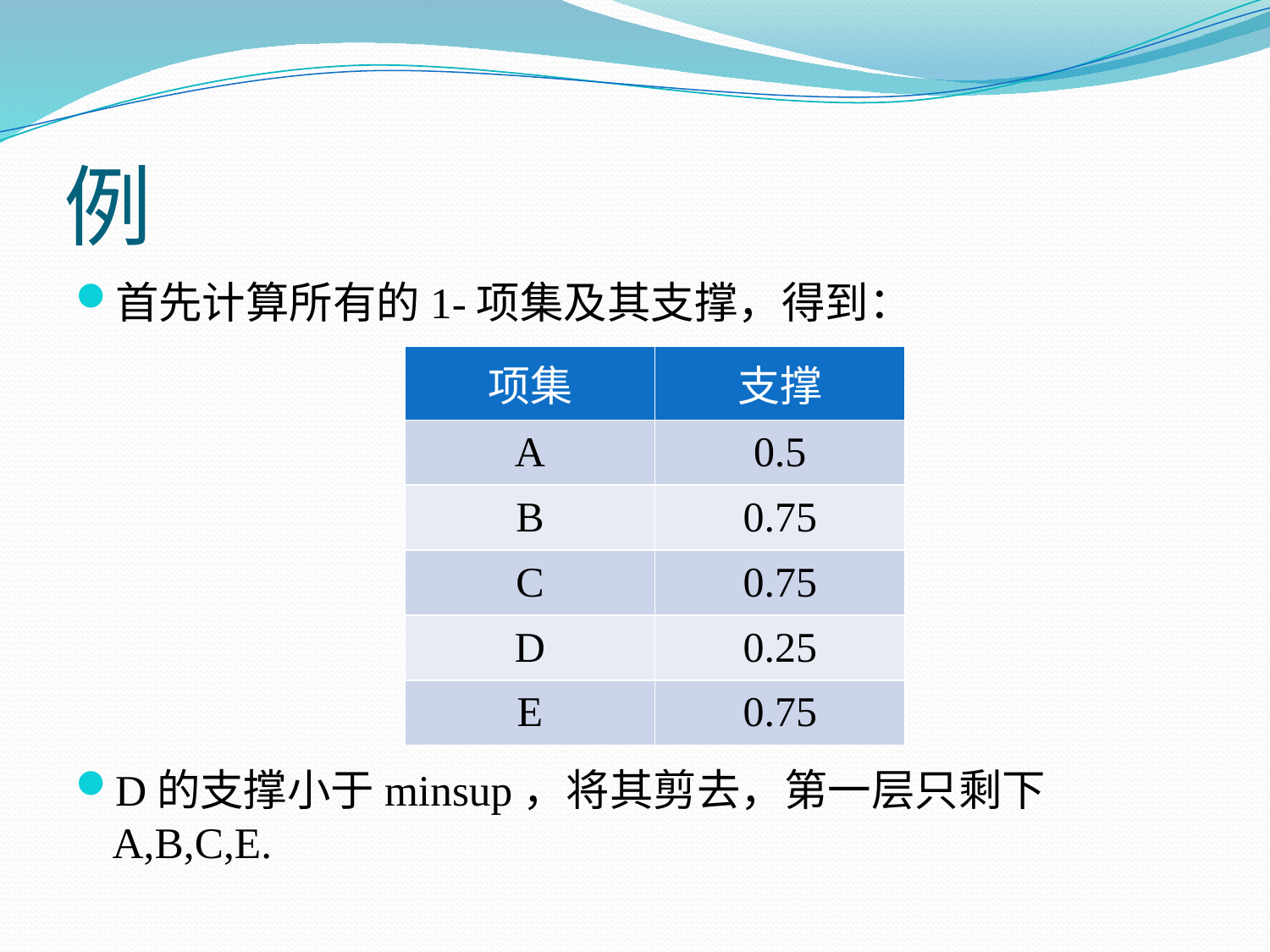

# 例
首先计算所有的1-项集及其支撑，得到：

D的支撑小于minsup，将其剪去，第一层只剩下A,B,C,E.
| 项集 | 支撑 |
| --- | --- |
| A | 0.5 |
| B | 0.75 |
| C | 0.75 |
| D | 0.25 |
| E | 0.75 |